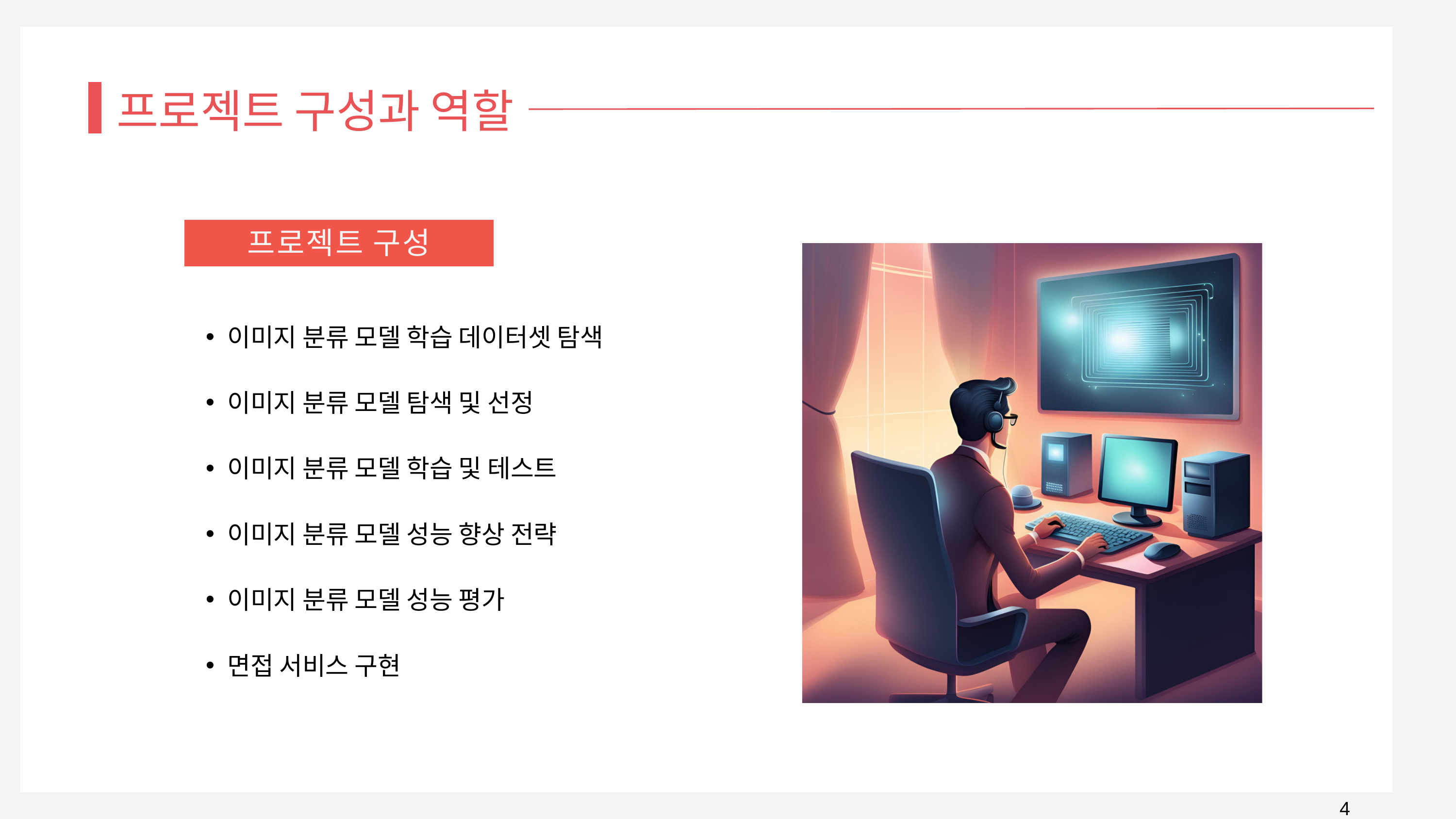

프로젝트 구성과 역할

프로젝트 구성

이미지 분류 모델 학습 데이터셋 탐색

이미지 분류 모델 탐색 및 선정

이미지 분류 모델 학습 및 테스트

이미지 분류 모델 성능 향상 전략

이미지 분류 모델 성능 평가

면접 서비스 구현

4